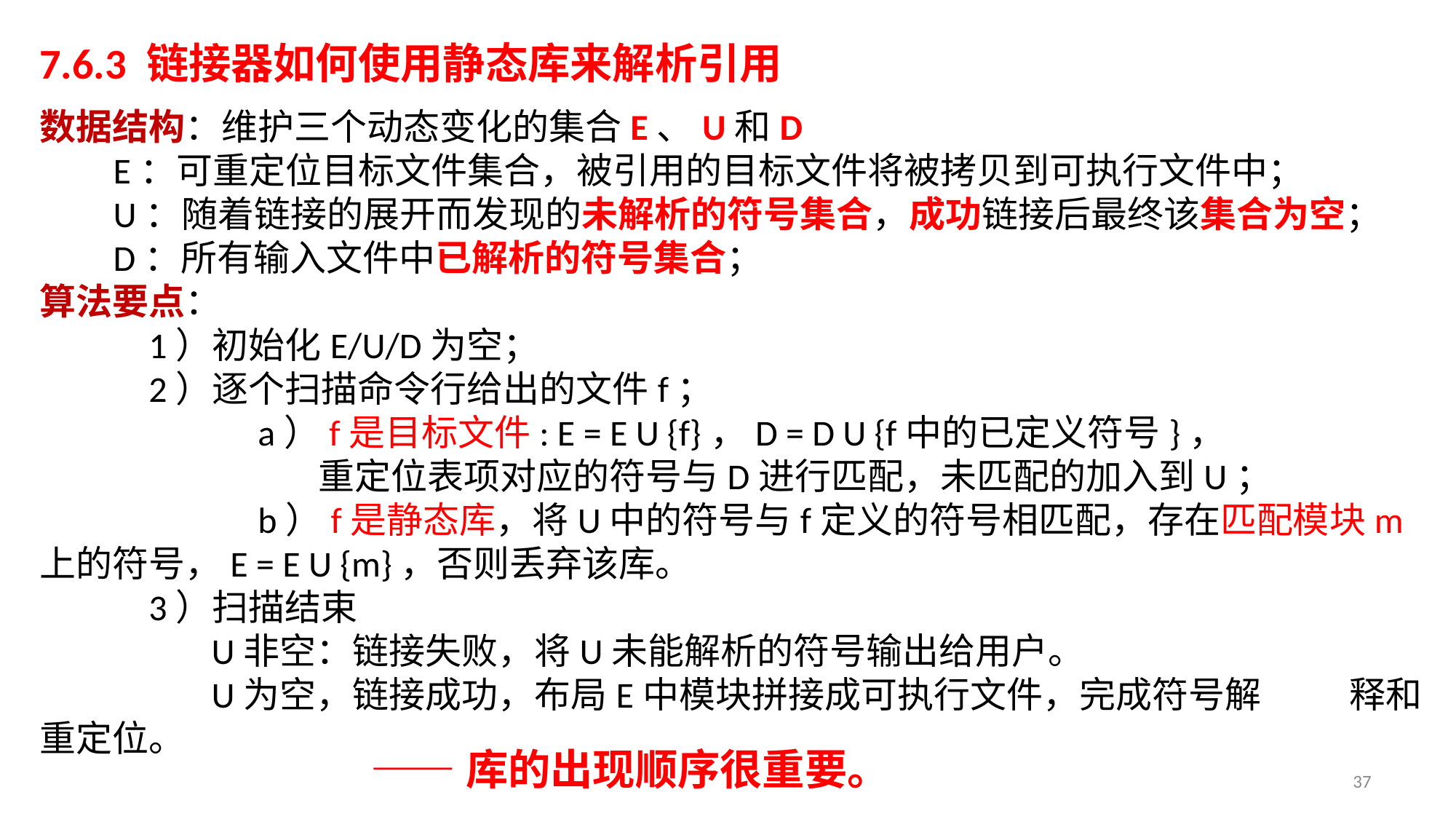

7.6.3 链接器如何使用静态库来解析引用
数据结构：维护三个动态变化的集合E、U和D
         E：可重定位目标文件集合，被引用的目标文件将被拷贝到可执行文件中；
         U：随着链接的展开而发现的未解析的符号集合，成功链接后最终该集合为空；
         D：所有输入文件中已解析的符号集合；
算法要点：
	1）初始化E/U/D为空；
	2）逐个扫描命令行给出的文件f；
		a）f是目标文件: E = E U {f}，D = D U {f中的已定义符号}，
                                 重定位表项对应的符号与D进行匹配，未匹配的加入到U；
		b）f是静态库，将U中的符号与f定义的符号相匹配，存在匹配模块m上的符号，E = E U {m}，否则丢弃该库。
	3）扫描结束
                     U非空：链接失败，将U未能解析的符号输出给用户。
                     U为空，链接成功，布局E中模块拼接成可执行文件，完成符号解	释和重定位。
——库的出现顺序很重要。
37